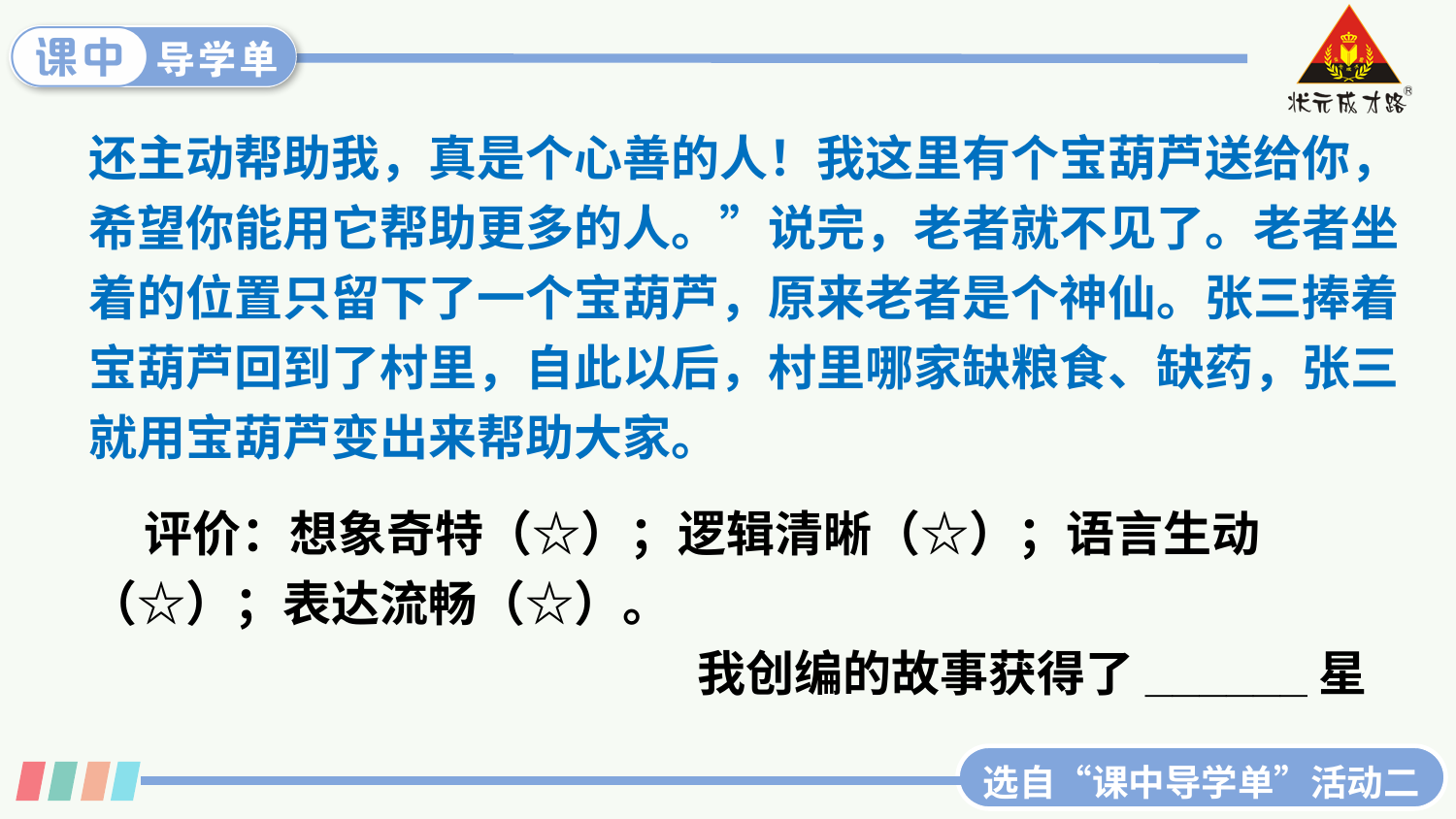

还主动帮助我，真是个心善的人！我这里有个宝葫芦送给你，希望你能用它帮助更多的人。”说完，老者就不见了。老者坐着的位置只留下了一个宝葫芦，原来老者是个神仙。张三捧着宝葫芦回到了村里，自此以后，村里哪家缺粮食、缺药，张三就用宝葫芦变出来帮助大家。
    评价：想象奇特（☆）；逻辑清晰（☆）；语言生动（☆）；表达流畅（☆）。
我创编的故事获得了______星
选自“课中导学单”活动二